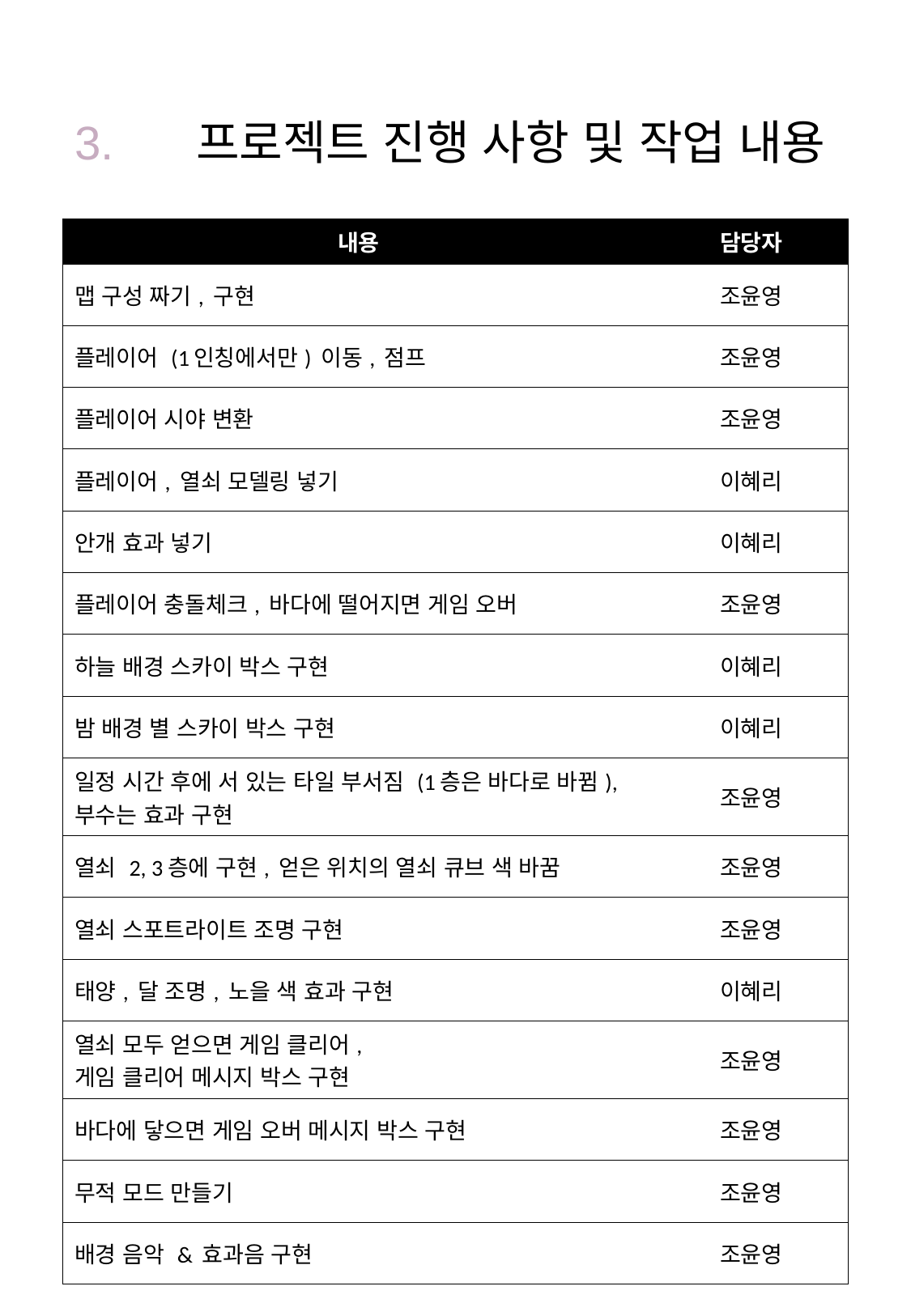

# 3.	프로젝트 진행 사항 및 작업 내용
| 내용 | 담당자 |
| --- | --- |
| 맵 구성 짜기, 구현 | 조윤영 |
| 플레이어 (1인칭에서만) 이동, 점프 | 조윤영 |
| 플레이어 시야 변환 | 조윤영 |
| 플레이어, 열쇠 모델링 넣기 | 이혜리 |
| 안개 효과 넣기 | 이혜리 |
| 플레이어 충돌체크, 바다에 떨어지면 게임 오버 | 조윤영 |
| 하늘 배경 스카이 박스 구현 | 이혜리 |
| 밤 배경 별 스카이 박스 구현 | 이혜리 |
| 일정 시간 후에 서 있는 타일 부서짐 (1층은 바다로 바뀜), 부수는 효과 구현 | 조윤영 |
| 열쇠 2, 3층에 구현, 얻은 위치의 열쇠 큐브 색 바꿈 | 조윤영 |
| 열쇠 스포트라이트 조명 구현 | 조윤영 |
| 태양, 달 조명, 노을 색 효과 구현 | 이혜리 |
| 열쇠 모두 얻으면 게임 클리어, 게임 클리어 메시지 박스 구현 | 조윤영 |
| 바다에 닿으면 게임 오버 메시지 박스 구현 | 조윤영 |
| 무적 모드 만들기 | 조윤영 |
| 배경 음악 & 효과음 구현 | 조윤영 |